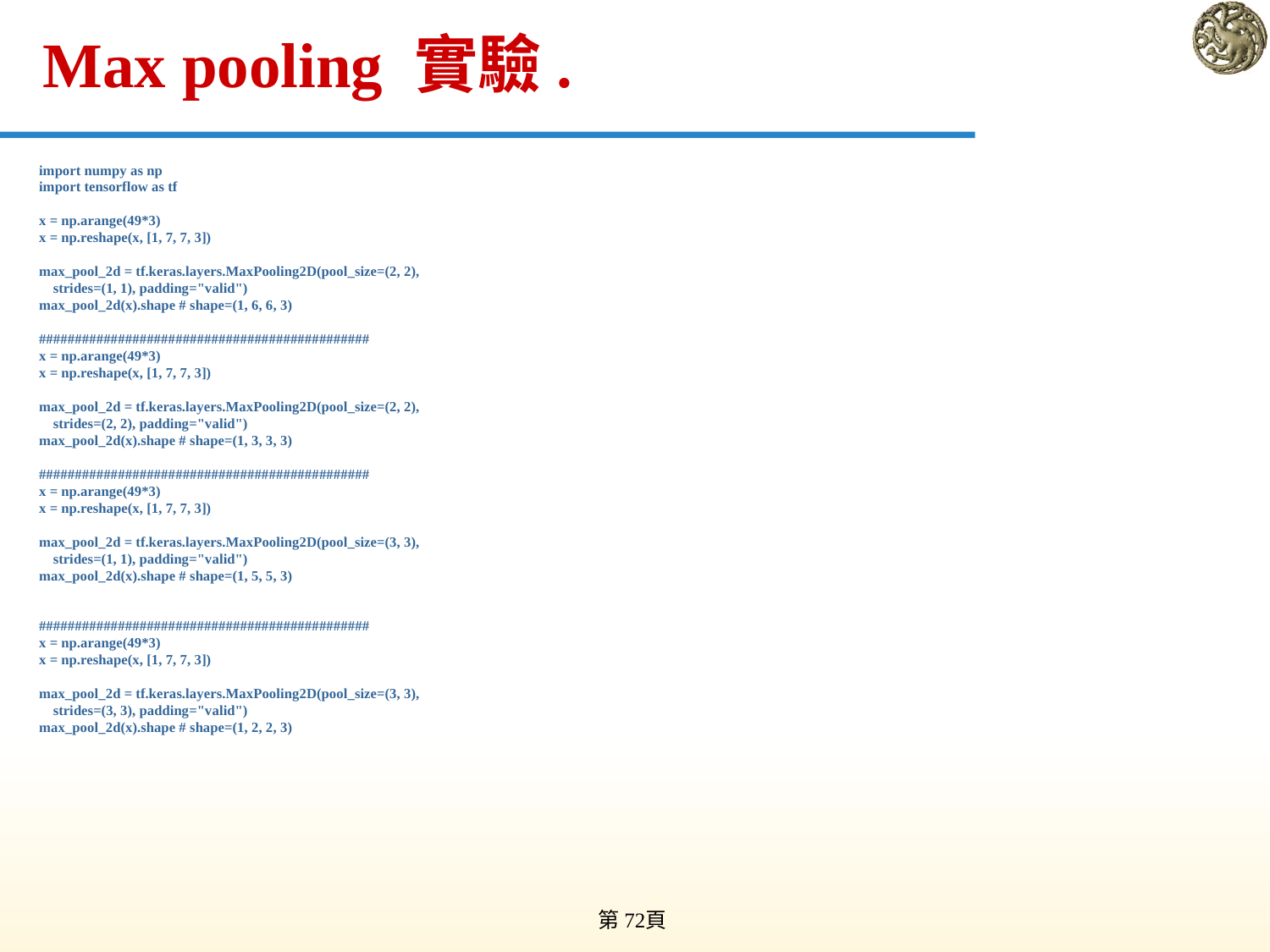

# Max pooling 實驗.
import numpy as np
import tensorflow as tf

x = np.arange(49*3)
x = np.reshape(x, [1, 7, 7, 3])

max_pool_2d = tf.keras.layers.MaxPooling2D(pool_size=(2, 2),
    strides=(1, 1), padding="valid")
max_pool_2d(x).shape # shape=(1, 6, 6, 3)

##############################################
x = np.arange(49*3)
x = np.reshape(x, [1, 7, 7, 3])

max_pool_2d = tf.keras.layers.MaxPooling2D(pool_size=(2, 2),
    strides=(2, 2), padding="valid")
max_pool_2d(x).shape # shape=(1, 3, 3, 3)

##############################################
x = np.arange(49*3)
x = np.reshape(x, [1, 7, 7, 3])

max_pool_2d = tf.keras.layers.MaxPooling2D(pool_size=(3, 3),
    strides=(1, 1), padding="valid")
max_pool_2d(x).shape # shape=(1, 5, 5, 3)

##############################################
x = np.arange(49*3)
x = np.reshape(x, [1, 7, 7, 3])

max_pool_2d = tf.keras.layers.MaxPooling2D(pool_size=(3, 3),
    strides=(3, 3), padding="valid")
max_pool_2d(x).shape # shape=(1, 2, 2, 3)